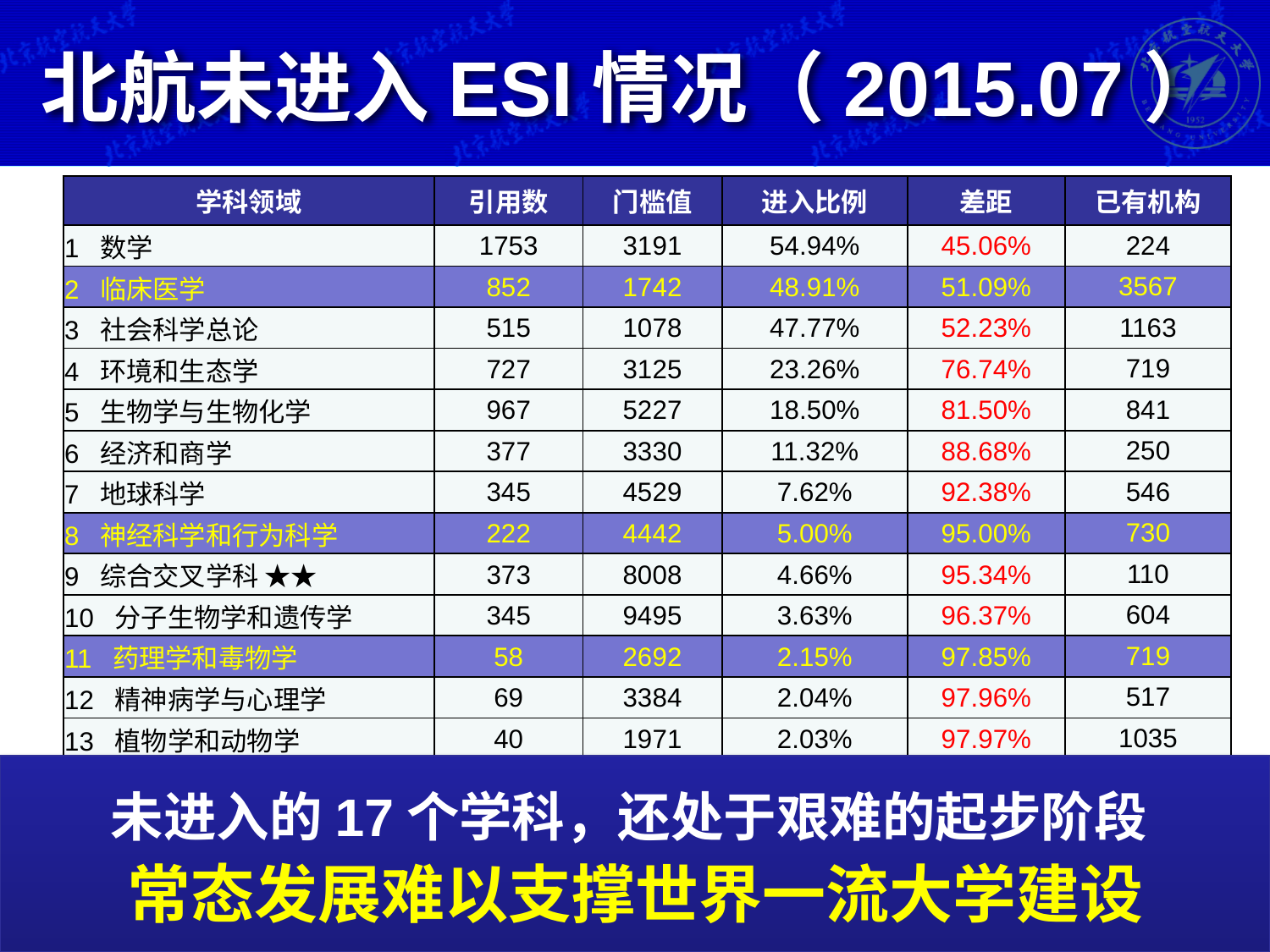

# 北航未进入ESI情况（2015.07）
| 学科领域 | 引用数 | 门槛值 | 进入比例 | 差距 | 已有机构 |
| --- | --- | --- | --- | --- | --- |
| 1 数学 | 1753 | 3191 | 54.94% | 45.06% | 224 |
| 2 临床医学 | 852 | 1742 | 48.91% | 51.09% | 3567 |
| 3 社会科学总论 | 515 | 1078 | 47.77% | 52.23% | 1163 |
| 4 环境和生态学 | 727 | 3125 | 23.26% | 76.74% | 719 |
| 5 生物学与生物化学 | 967 | 5227 | 18.50% | 81.50% | 841 |
| 6 经济和商学 | 377 | 3330 | 11.32% | 88.68% | 250 |
| 7 地球科学 | 345 | 4529 | 7.62% | 92.38% | 546 |
| 8 神经科学和行为科学 | 222 | 4442 | 5.00% | 95.00% | 730 |
| 9 综合交叉学科 ★★ | 373 | 8008 | 4.66% | 95.34% | 110 |
| 10 分子生物学和遗传学 | 345 | 9495 | 3.63% | 96.37% | 604 |
| 11 药理学和毒物学 | 58 | 2692 | 2.15% | 97.85% | 719 |
| 12 精神病学与心理学 | 69 | 3384 | 2.04% | 97.96% | 517 |
| 13 植物学和动物学 | 40 | 1971 | 2.03% | 97.97% | 1035 |
| 14 空间科学 ★★ | 459 | 24800 | 1.85% | 98.15% | 141 |
| 15农业科学 | 15 | 1508 | 0.99% | 99.01% | 704 |
| 16 免疫学 | 4 | 3617 | 0.11% | 99.89% | 605 |
| 17 微生物学 | 1 | 4341 | 0.02% | 99.98% | 368 |
未进入的17个学科，还处于艰难的起步阶段
常态发展难以支撑世界一流大学建设